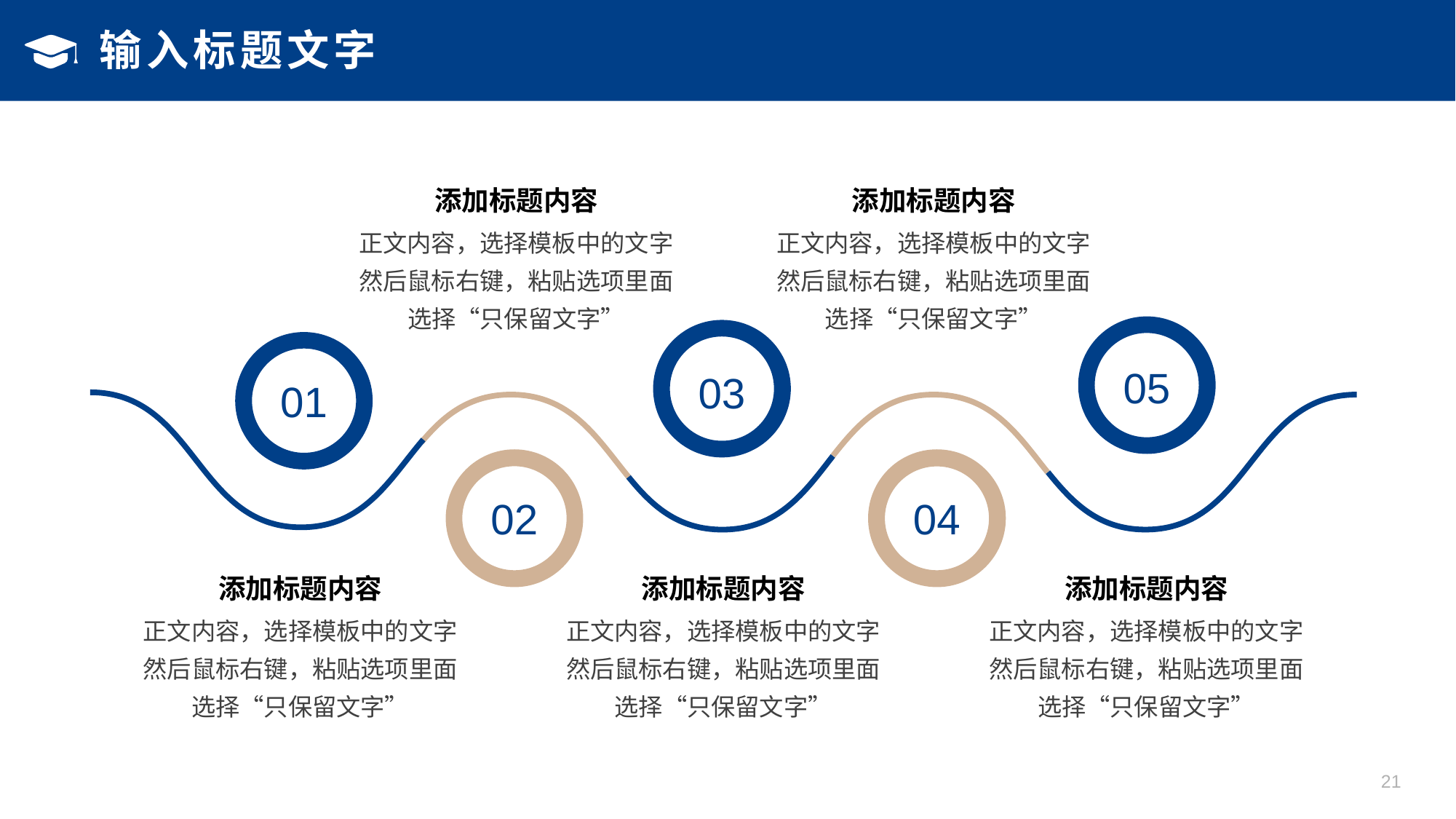

# 输入标题文字

添加标题内容
添加标题内容
正文内容，选择模板中的文字然后鼠标右键，粘贴选项里面选择“只保留文字”
正文内容，选择模板中的文字然后鼠标右键，粘贴选项里面选择“只保留文字”

05
03
01

02
04
添加标题内容
添加标题内容
添加标题内容
正文内容，选择模板中的文字然后鼠标右键，粘贴选项里面选择“只保留文字”
正文内容，选择模板中的文字然后鼠标右键，粘贴选项里面选择“只保留文字”
正文内容，选择模板中的文字然后鼠标右键，粘贴选项里面选择“只保留文字”
21